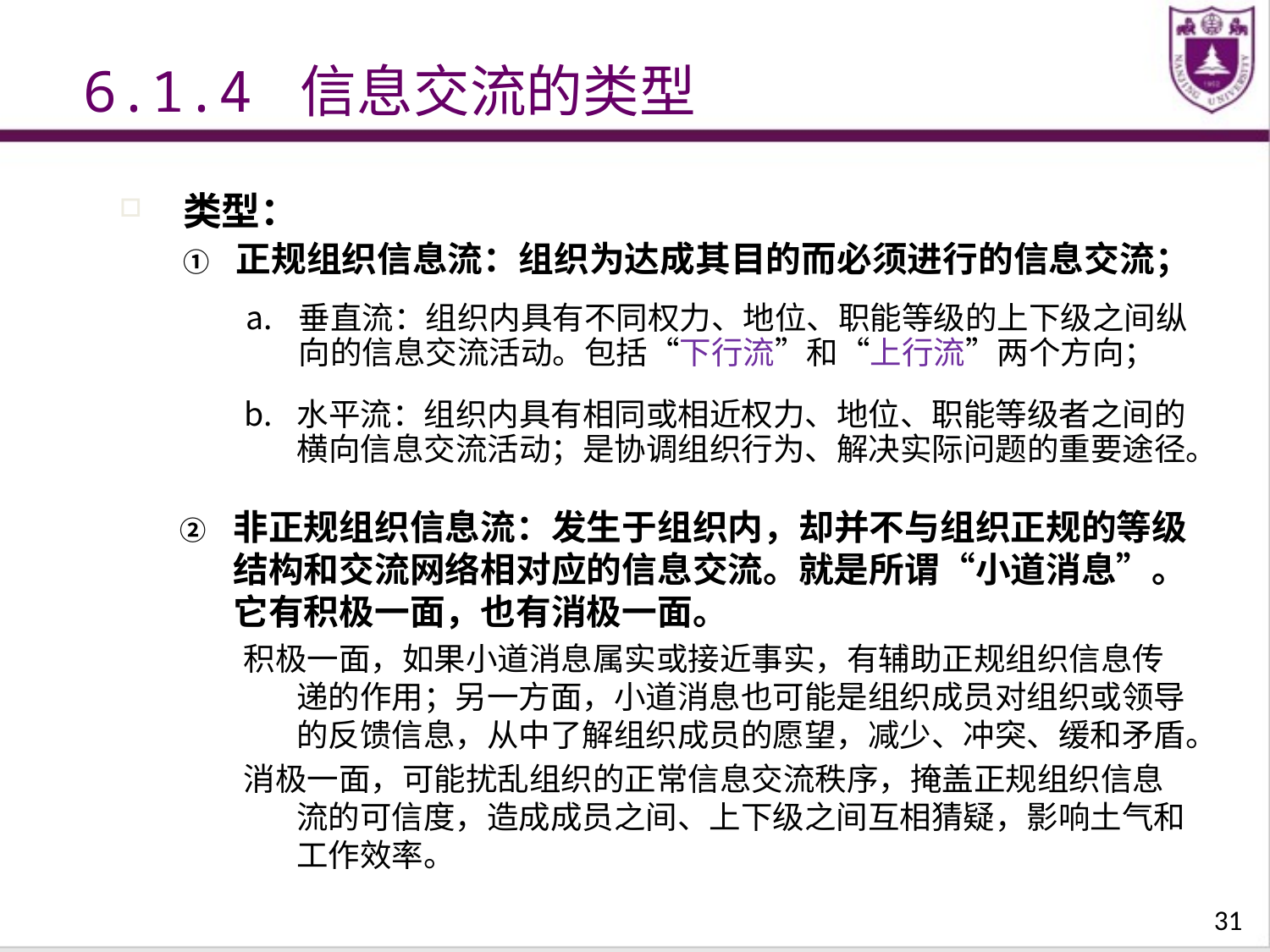

6.1.4 信息交流的类型
类型：
正规组织信息流：组织为达成其目的而必须进行的信息交流；
垂直流：组织内具有不同权力、地位、职能等级的上下级之间纵向的信息交流活动。包括“下行流”和“上行流”两个方向；
水平流：组织内具有相同或相近权力、地位、职能等级者之间的横向信息交流活动；是协调组织行为、解决实际问题的重要途径。
非正规组织信息流：发生于组织内，却并不与组织正规的等级结构和交流网络相对应的信息交流。就是所谓“小道消息”。它有积极一面，也有消极一面。
积极一面，如果小道消息属实或接近事实，有辅助正规组织信息传递的作用；另一方面，小道消息也可能是组织成员对组织或领导的反馈信息，从中了解组织成员的愿望，减少、冲突、缓和矛盾。
消极一面，可能扰乱组织的正常信息交流秩序，掩盖正规组织信息流的可信度，造成成员之间、上下级之间互相猜疑，影响土气和工作效率。
31